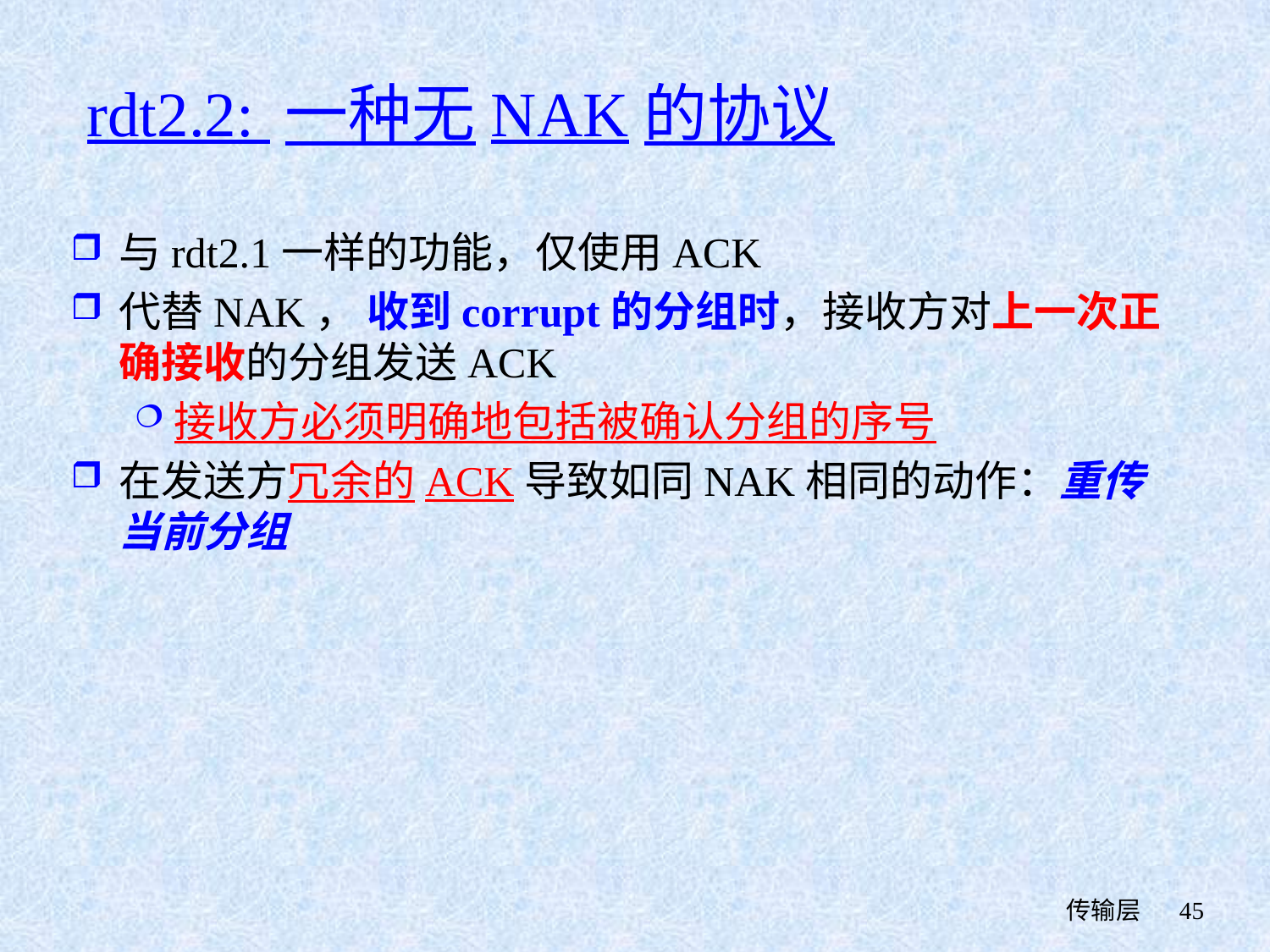

# rdt2.2: 一种无NAK的协议
与rdt2.1一样的功能，仅使用ACK
代替NAK， 收到corrupt的分组时，接收方对上一次正确接收的分组发送ACK
接收方必须明确地包括被确认分组的序号
在发送方冗余的ACK导致如同NAK相同的动作：重传当前分组
 传输层
45